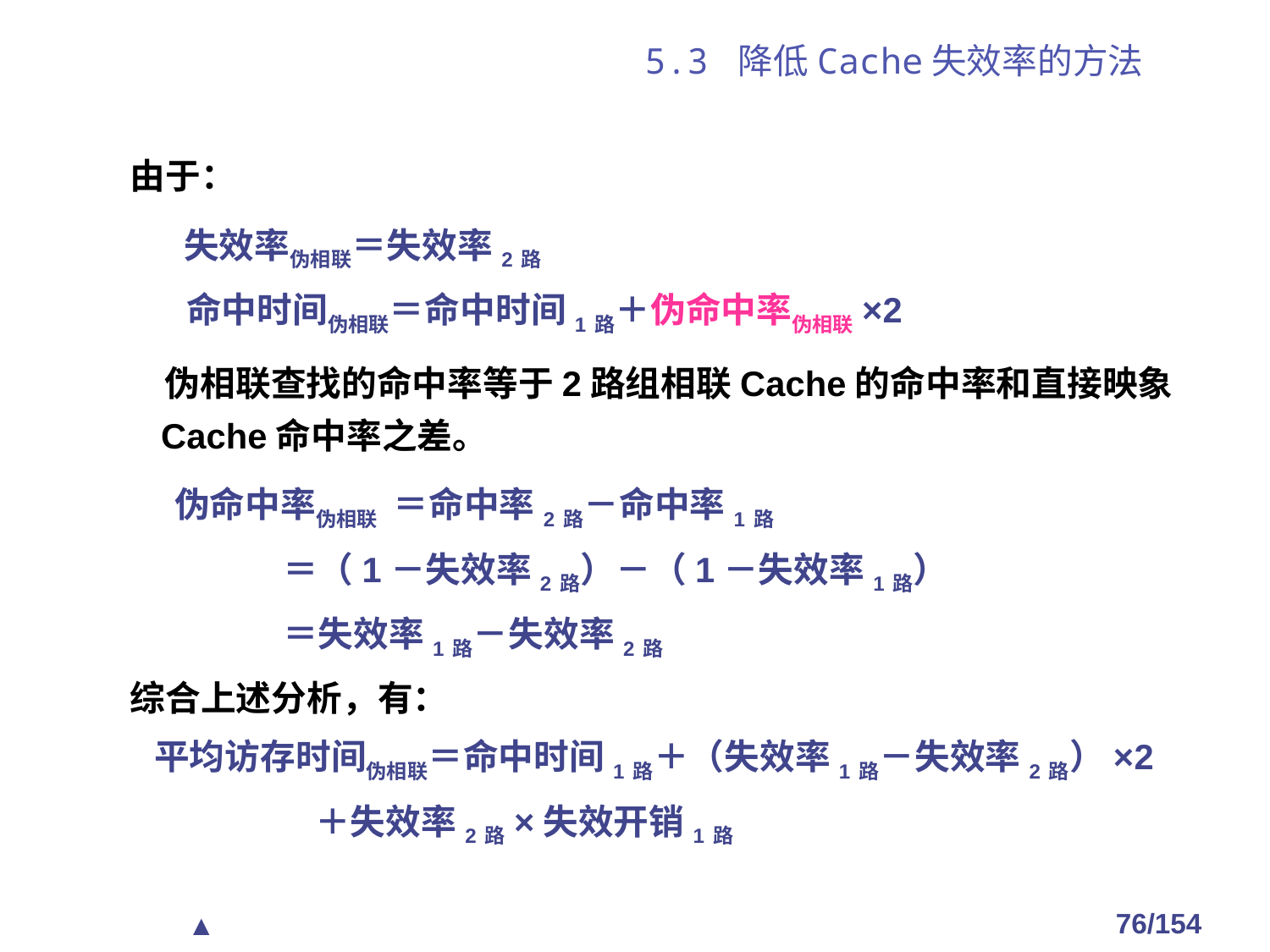

# 5.3 降低Cache失效率的方法
   由于：
        失效率伪相联＝失效率2路
          命中时间伪相联＝命中时间1路＋伪命中率伪相联×2
      伪相联查找的命中率等于2路组相联Cache的命中率和直接映象Cache命中率之差。
       伪命中率伪相联  ＝命中率2路－命中率1路
                      ＝（1－失效率2路）－（1－失效率1路）
                      ＝失效率1路－失效率2路
   综合上述分析，有：
      平均访存时间伪相联＝命中时间1路＋（失效率1路－失效率2路）×2
                          ＋失效率2路×失效开销1路